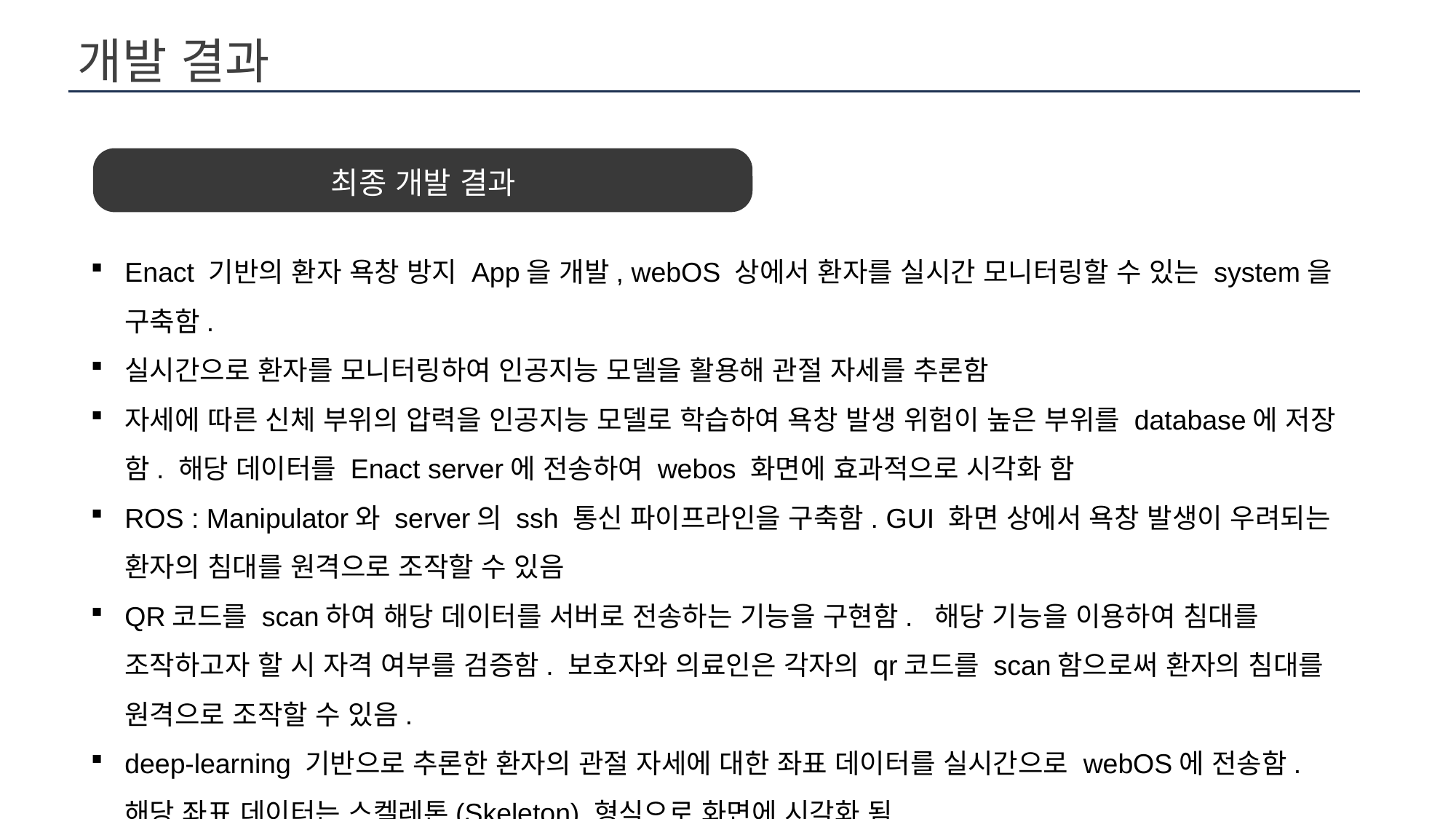

개발 결과

최종 개발 결과
Enact 기반의 환자 욕창 방지 App을 개발, webOS 상에서 환자를 실시간 모니터링할 수 있는 system을 구축함.
실시간으로 환자를 모니터링하여 인공지능 모델을 활용해 관절 자세를 추론함
자세에 따른 신체 부위의 압력을 인공지능 모델로 학습하여 욕창 발생 위험이 높은 부위를 database에 저장함. 해당 데이터를 Enact server에 전송하여 webos 화면에 효과적으로 시각화 함
ROS : Manipulator와 server의 ssh 통신 파이프라인을 구축함. GUI 화면 상에서 욕창 발생이 우려되는 환자의 침대를 원격으로 조작할 수 있음
QR코드를 scan하여 해당 데이터를 서버로 전송하는 기능을 구현함.  해당 기능을 이용하여 침대를 조작하고자 할 시 자격 여부를 검증함. 보호자와 의료인은 각자의 qr코드를 scan함으로써 환자의 침대를 원격으로 조작할 수 있음.
deep-learning 기반으로 추론한 환자의 관절 자세에 대한 좌표 데이터를 실시간으로 webOS에 전송함. 해당 좌표 데이터는 스켈레톤(Skeleton) 형식으로 화면에 시각화 됨.